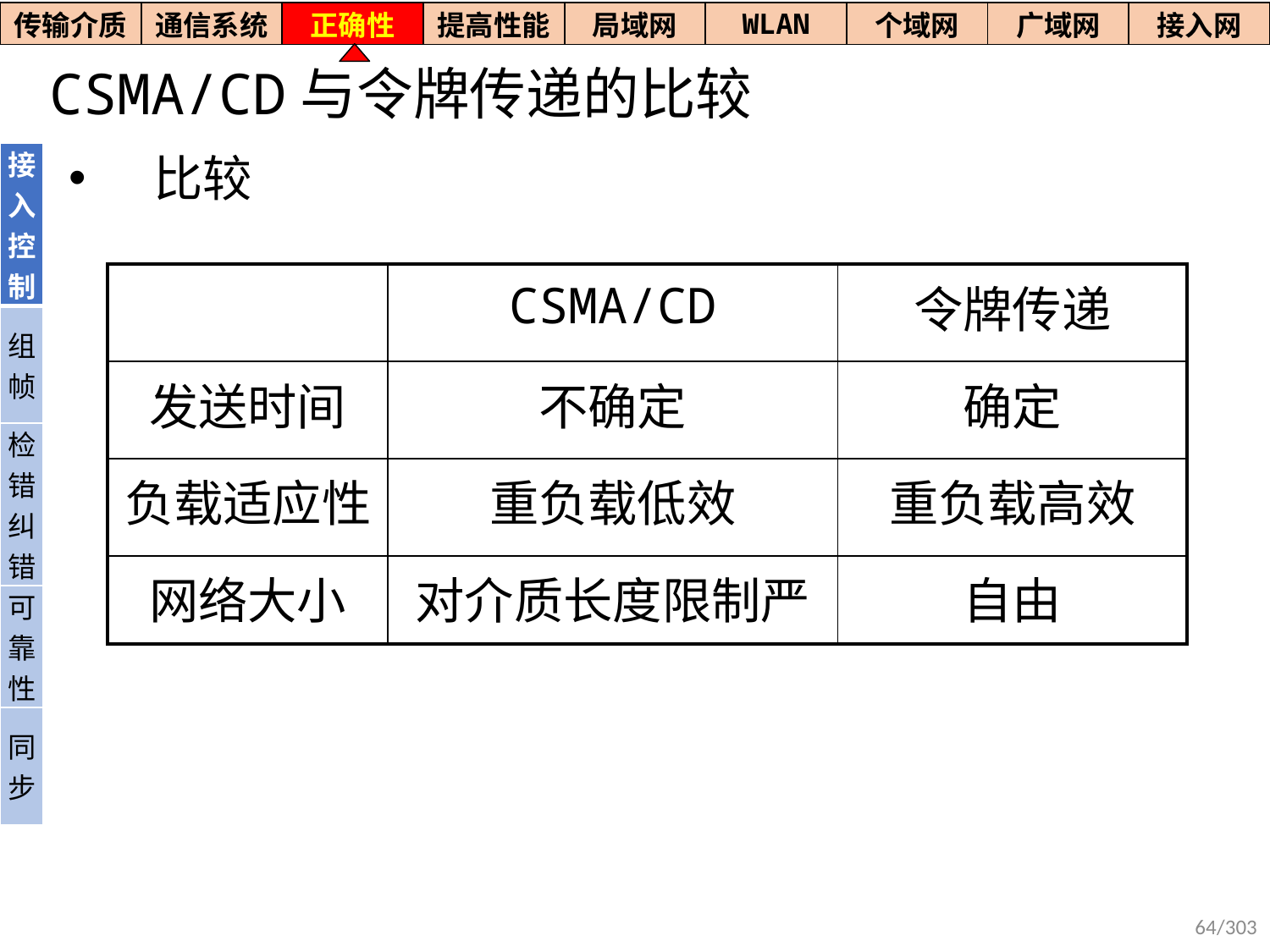

| 传输介质 | 通信系统 | 正确性 | 提高性能 | 局域网 | WLAN | 个域网 | 广域网 | 接入网 |
| --- | --- | --- | --- | --- | --- | --- | --- | --- |

# CSMA/CD与令牌传递的比较
| 接入控制 |
| --- |
| 组帧 |
| 检错纠错 |
| 可靠性 |
| 同步 |
比较
|  | CSMA/CD | 令牌传递 |
| --- | --- | --- |
| 发送时间 | 不确定 | 确定 |
| 负载适应性 | 重负载低效 | 重负载高效 |
| 网络大小 | 对介质长度限制严 | 自由 |
64/303